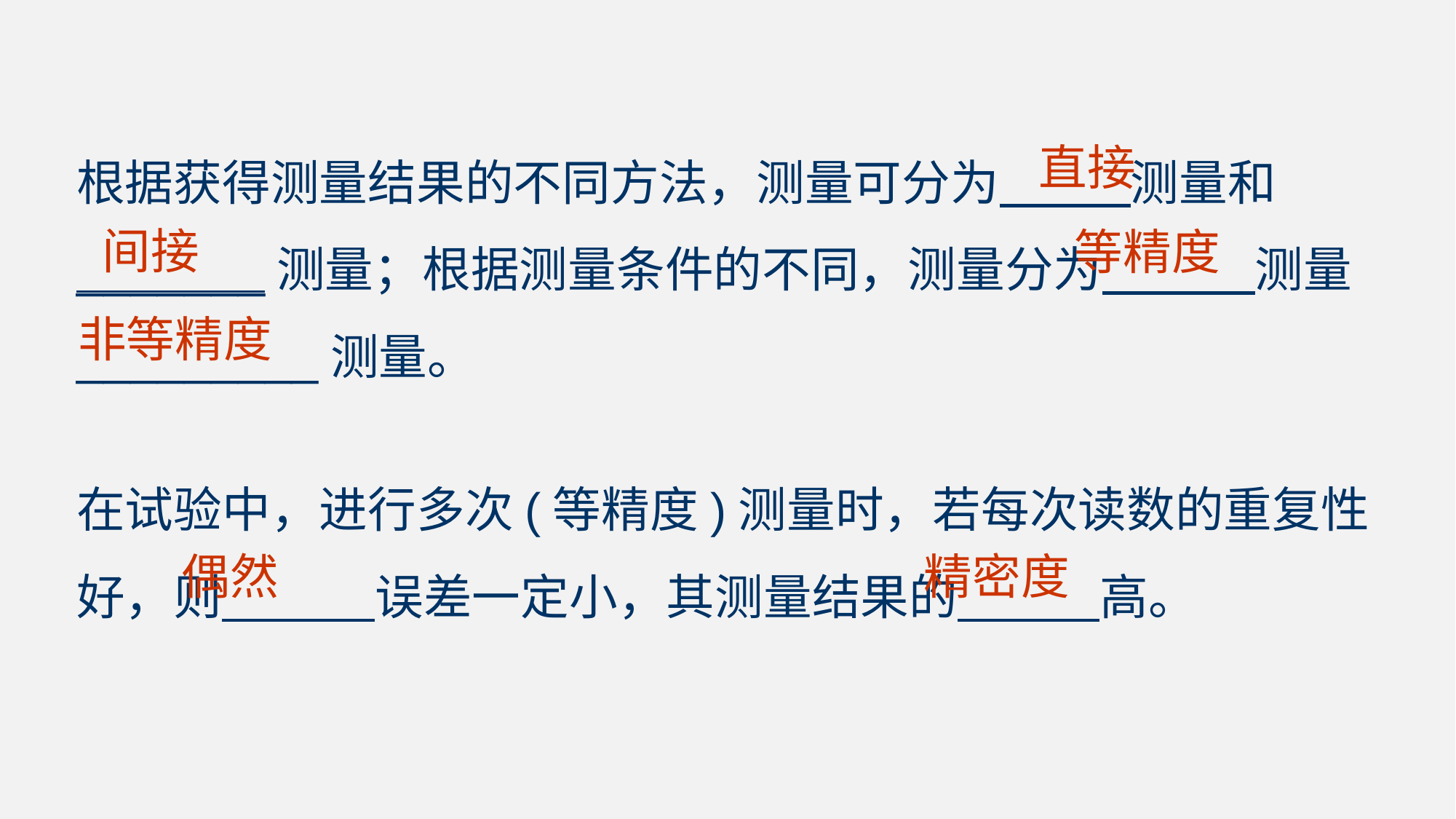

根据获得测量结果的不同方法，测量可分为            测量和_______测量；根据测量条件的不同，测量分为              测量_________测量。

在试验中，进行多次(等精度)测量时，若每次读数的重复性好，则              误差一定小，其测量结果的             高。
直接
间接
等精度
非等精度
偶然
精密度